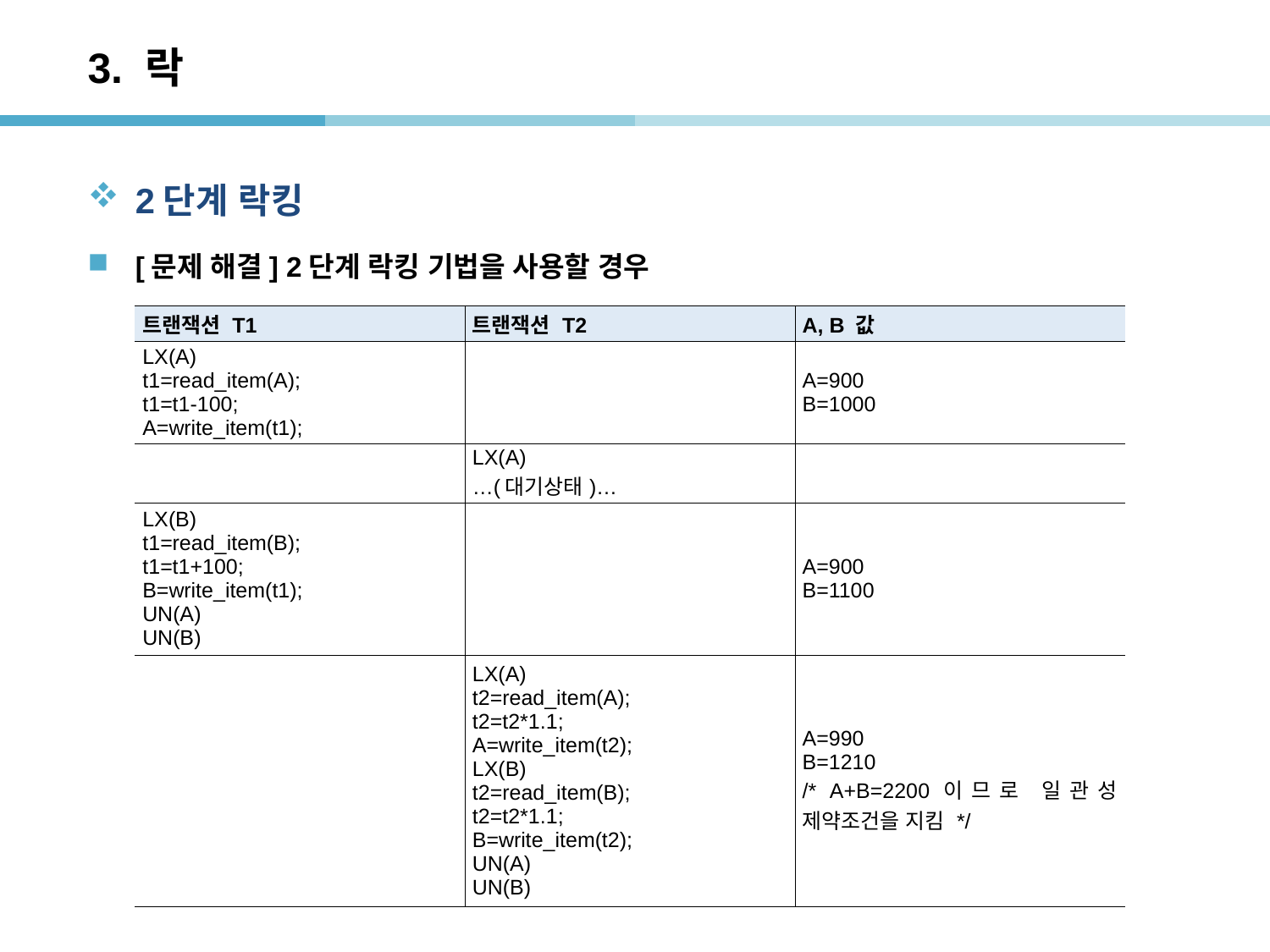

# 3. 락
2단계 락킹
[문제 해결] 2단계 락킹 기법을 사용할 경우

| 트랜잭션 T1 | 트랜잭션 T2 | A, B 값 |
| --- | --- | --- |
| LX(A) t1=read\_item(A); t1=t1-100; A=write\_item(t1); |  | A=900 B=1000 |
|  | LX(A) …(대기상태)… |  |
| LX(B) t1=read\_item(B); t1=t1+100; B=write\_item(t1); UN(A) UN(B) |  | A=900 B=1100 |
|  | LX(A) t2=read\_item(A); t2=t2\*1.1; A=write\_item(t2); LX(B) t2=read\_item(B); t2=t2\*1.1; B=write\_item(t2); UN(A) UN(B) | A=990 B=1210 /\* A+B=2200이므로 일관성 제약조건을 지킴 \*/ |